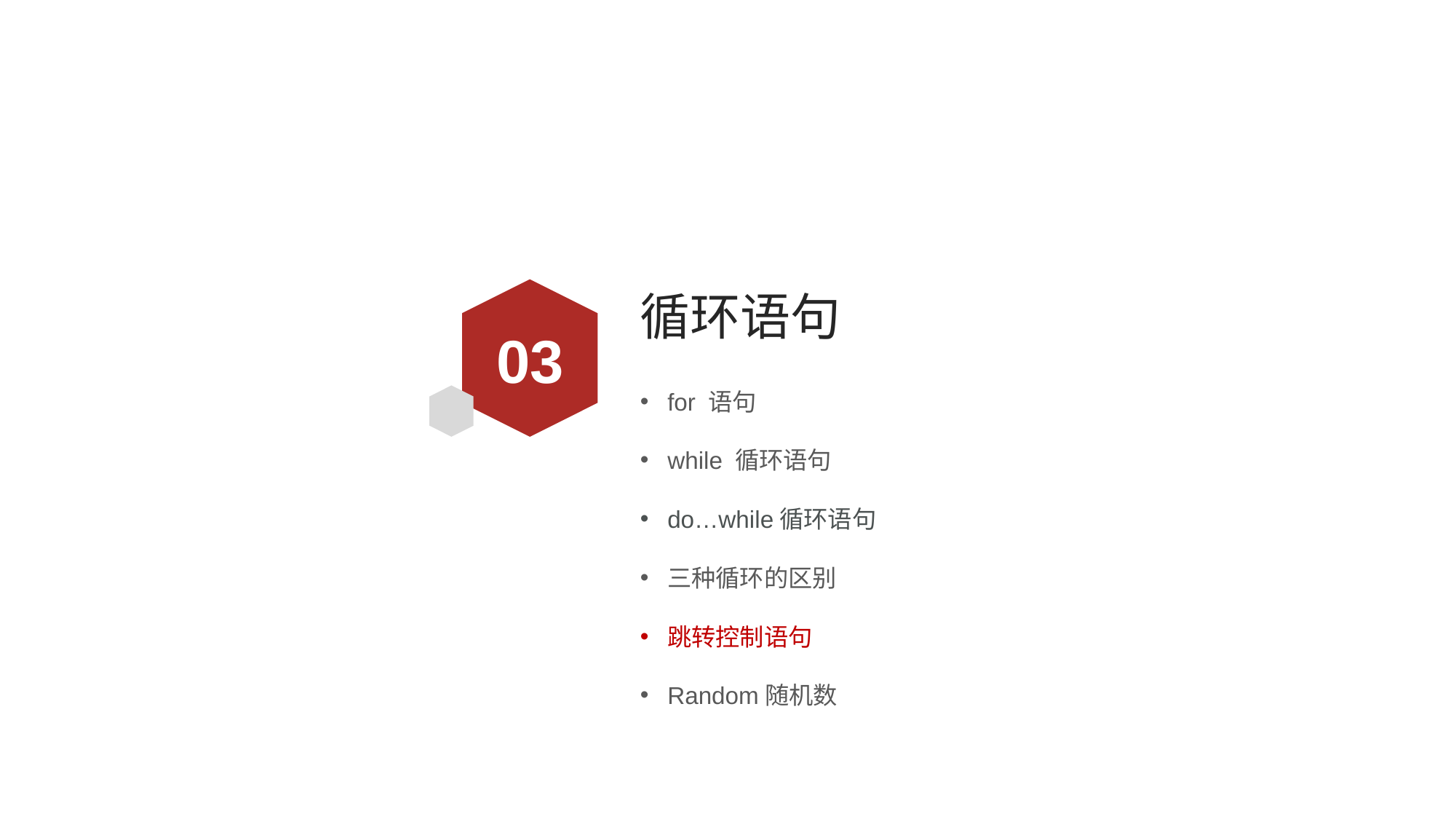

# 循环语句
03
for 语句
while 循环语句
do…while循环语句
三种循环的区别
跳转控制语句
Random随机数